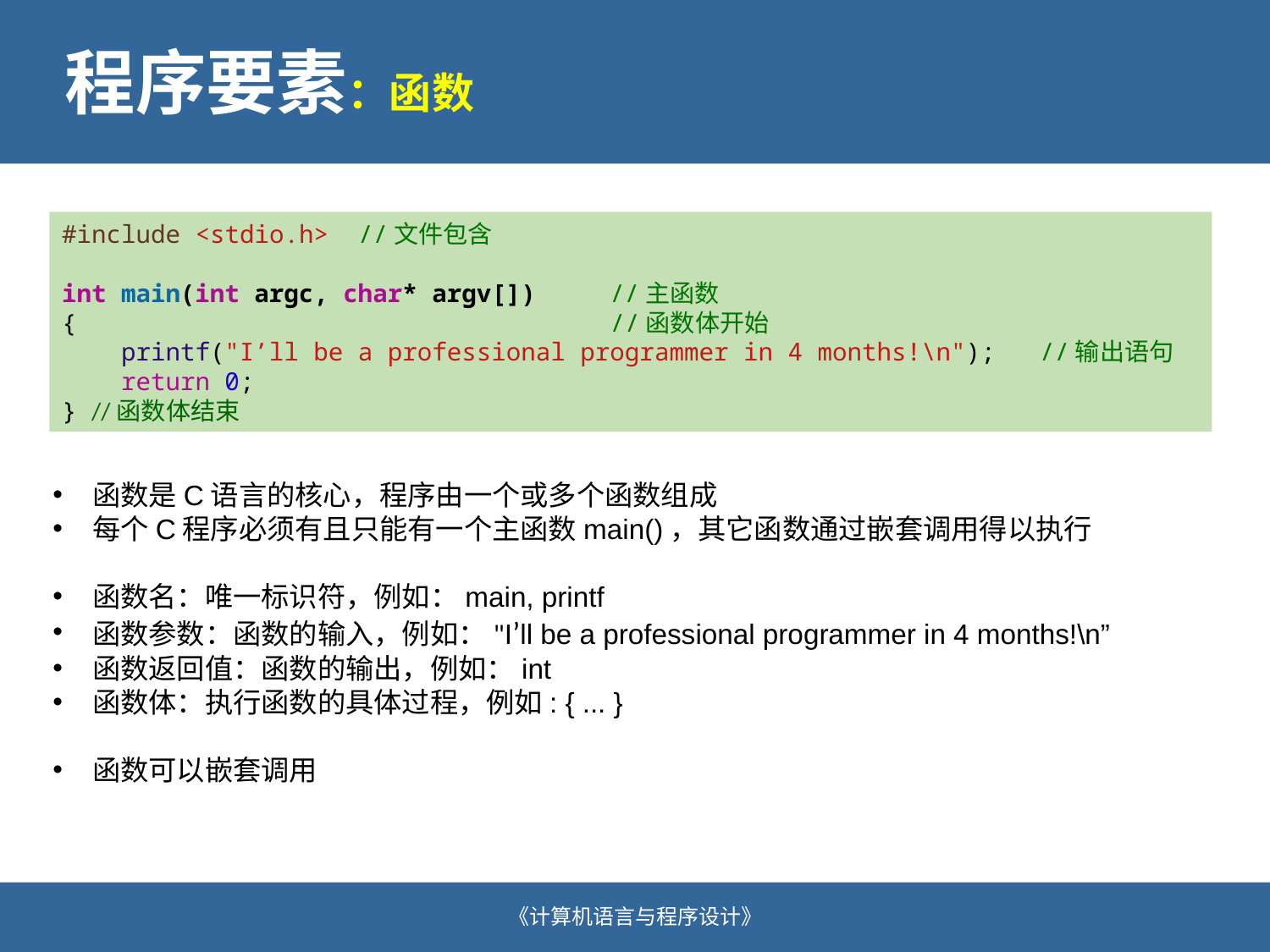

# 程序要素：函数
#include <stdio.h>  //文件包含

int main(int argc, char* argv[])     //主函数
{                                    //函数体开始
    printf("I’ll be a professional programmer in 4 months!\n");   //输出语句
    return 0;
} //函数体结束
函数是C语言的核心，程序由一个或多个函数组成
每个C程序必须有且只能有一个主函数main()，其它函数通过嵌套调用得以执行

函数名：唯一标识符，例如：main, printf
函数参数：函数的输入，例如："I’ll be a professional programmer in 4 months!\n”
函数返回值：函数的输出，例如：int
函数体：执行函数的具体过程，例如: { ... }

函数可以嵌套调用

《计算机语言与程序设计》
29